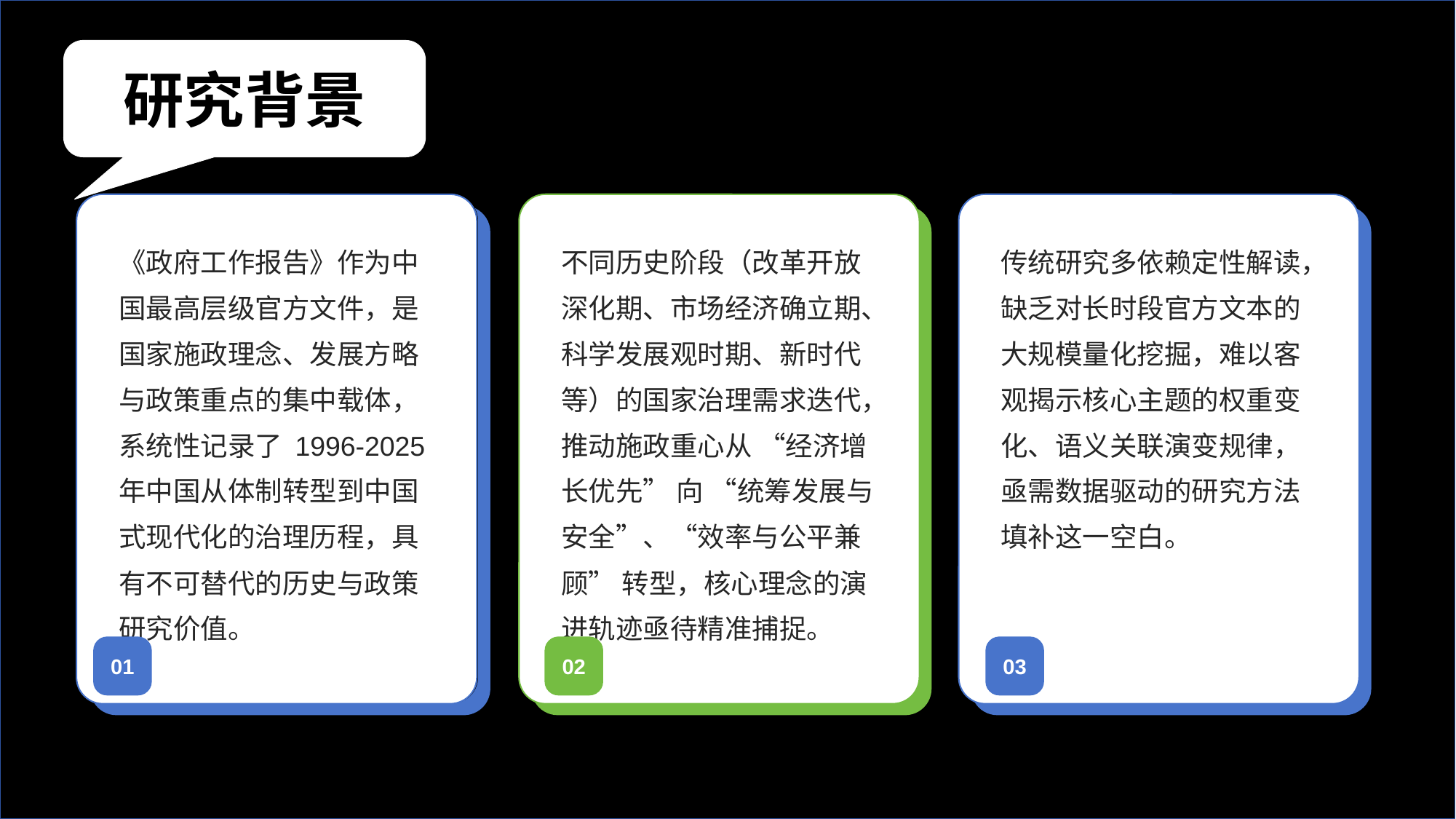

研究背景
《政府工作报告》作为中国最高层级官方文件，是国家施政理念、发展方略与政策重点的集中载体，系统性记录了 1996-2025 年中国从体制转型到中国式现代化的治理历程，具有不可替代的历史与政策研究价值。
不同历史阶段（改革开放深化期、市场经济确立期、科学发展观时期、新时代等）的国家治理需求迭代，推动施政重心从 “经济增长优先” 向 “统筹发展与安全”、“效率与公平兼顾” 转型，核心理念的演进轨迹亟待精准捕捉。
传统研究多依赖定性解读，缺乏对长时段官方文本的大规模量化挖掘，难以客观揭示核心主题的权重变化、语义关联演变规律，亟需数据驱动的研究方法填补这一空白。

01
02
03